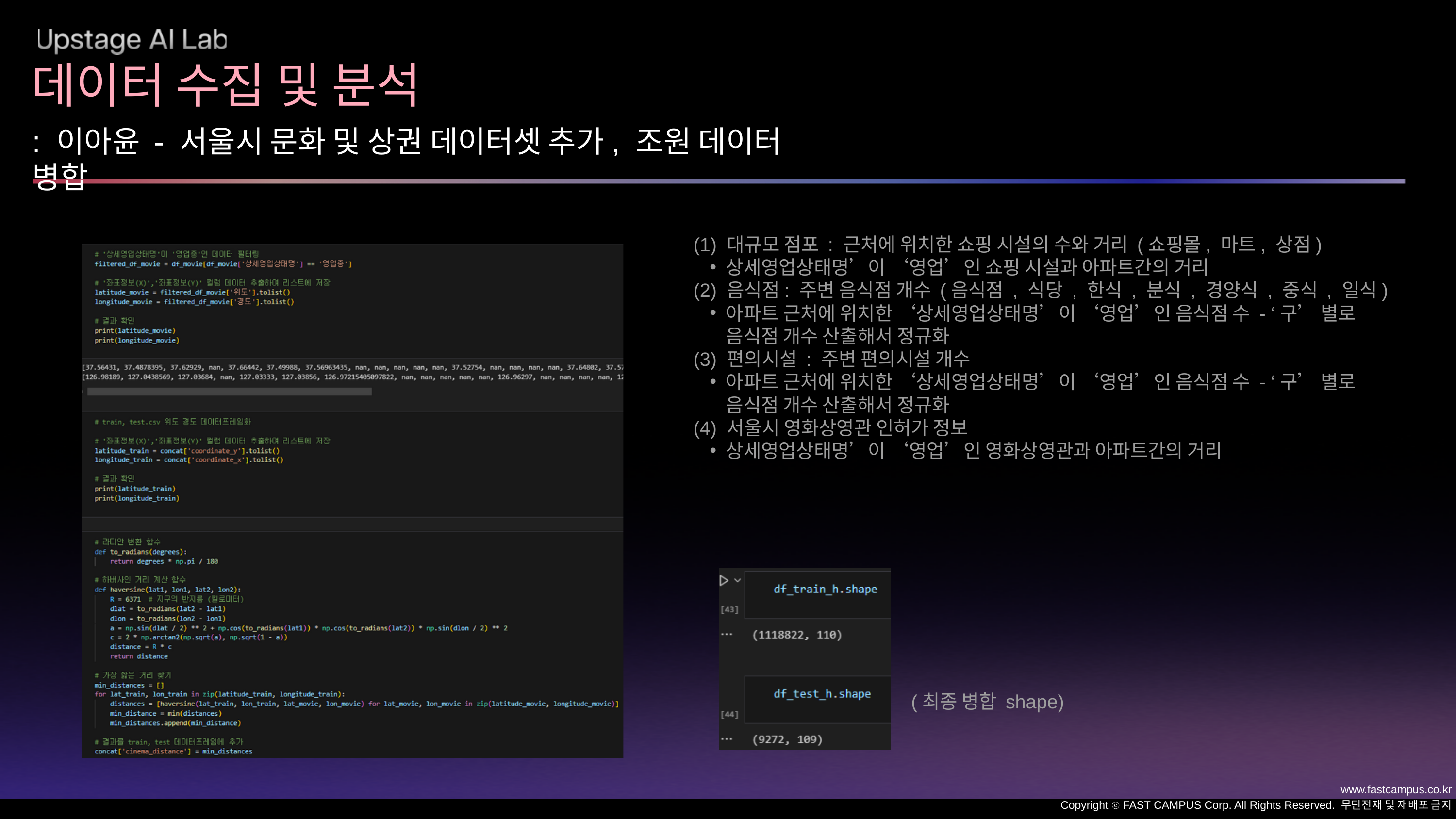

데이터 수집 및 분석
: 이아윤 - 서울시 문화 및 상권 데이터셋 추가, 조원 데이터 병합

(1) 대규모 점포 : 근처에 위치한 쇼핑 시설의 수와 거리 (쇼핑몰, 마트, 상점)
상세영업상태명’이 ‘영업’인 쇼핑 시설과 아파트간의 거리
(2) 음식점: 주변 음식점 개수 (음식점 , 식당 , 한식 , 분식 , 경양식 , 중식 , 일식)
아파트 근처에 위치한 ‘상세영업상태명’이 ‘영업’인 음식점 수 - ‘구’ 별로 음식점 개수 산출해서 정규화
(3) 편의시설 : 주변 편의시설 개수
아파트 근처에 위치한 ‘상세영업상태명’이 ‘영업’인 음식점 수 - ‘구’ 별로 음식점 개수 산출해서 정규화
(4) 서울시 영화상영관 인허가 정보
상세영업상태명’이 ‘영업’인 영화상영관과 아파트간의 거리

(최종 병합 shape)
www.fastcampus.co.kr
Copyright ⓒ FAST CAMPUS Corp. All Rights Reserved. 무단전재 및 재배포 금지